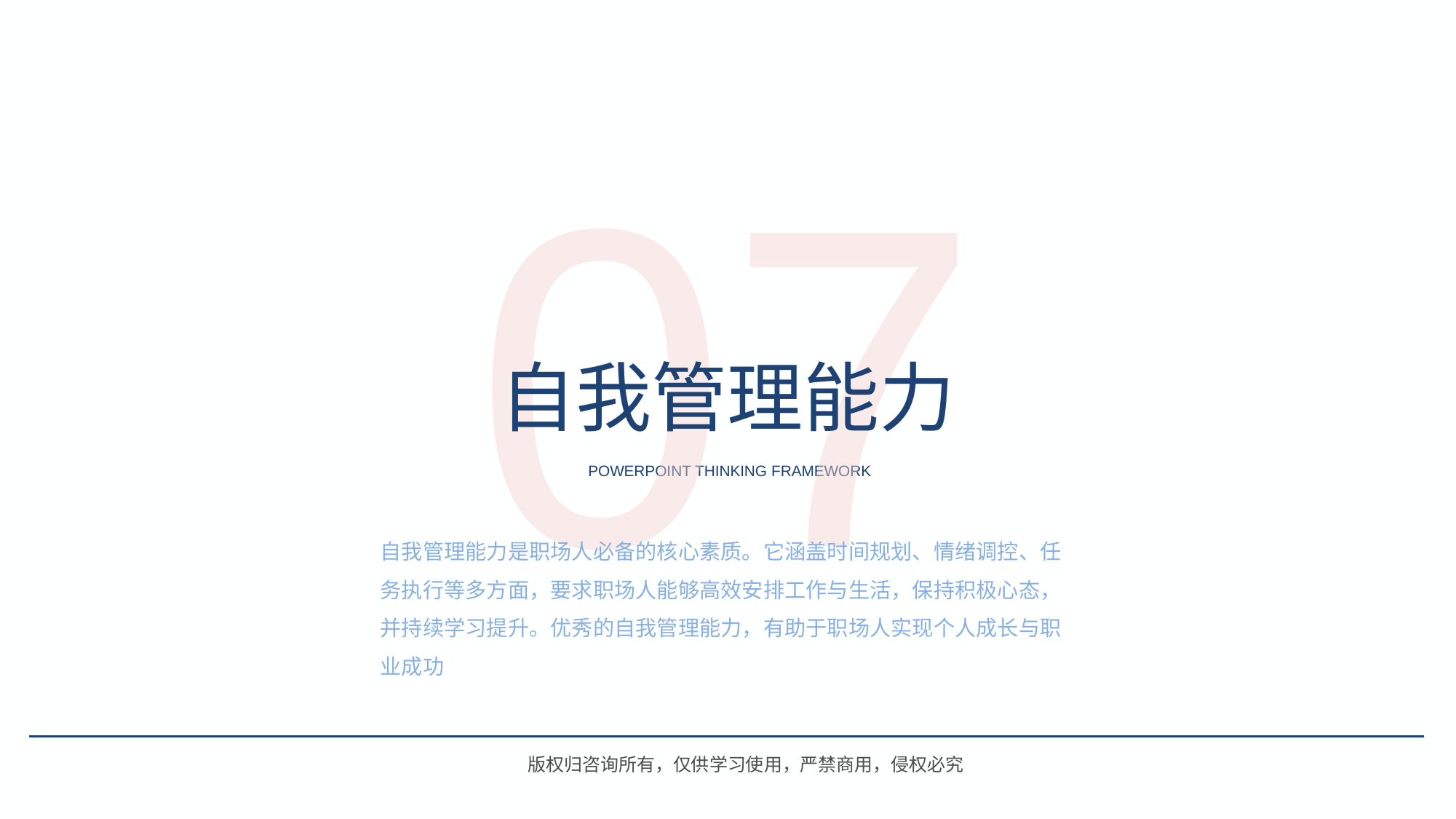

# 07
自我管理能力
自我管理能力是职场人必备的核心素质。它涵盖时间规划、情绪调控、任务执行等多方面，要求职场人能够高效安排工作与生活，保持积极心态，并持续学习提升。优秀的自我管理能力，有助于职场人实现个人成长与职业成功